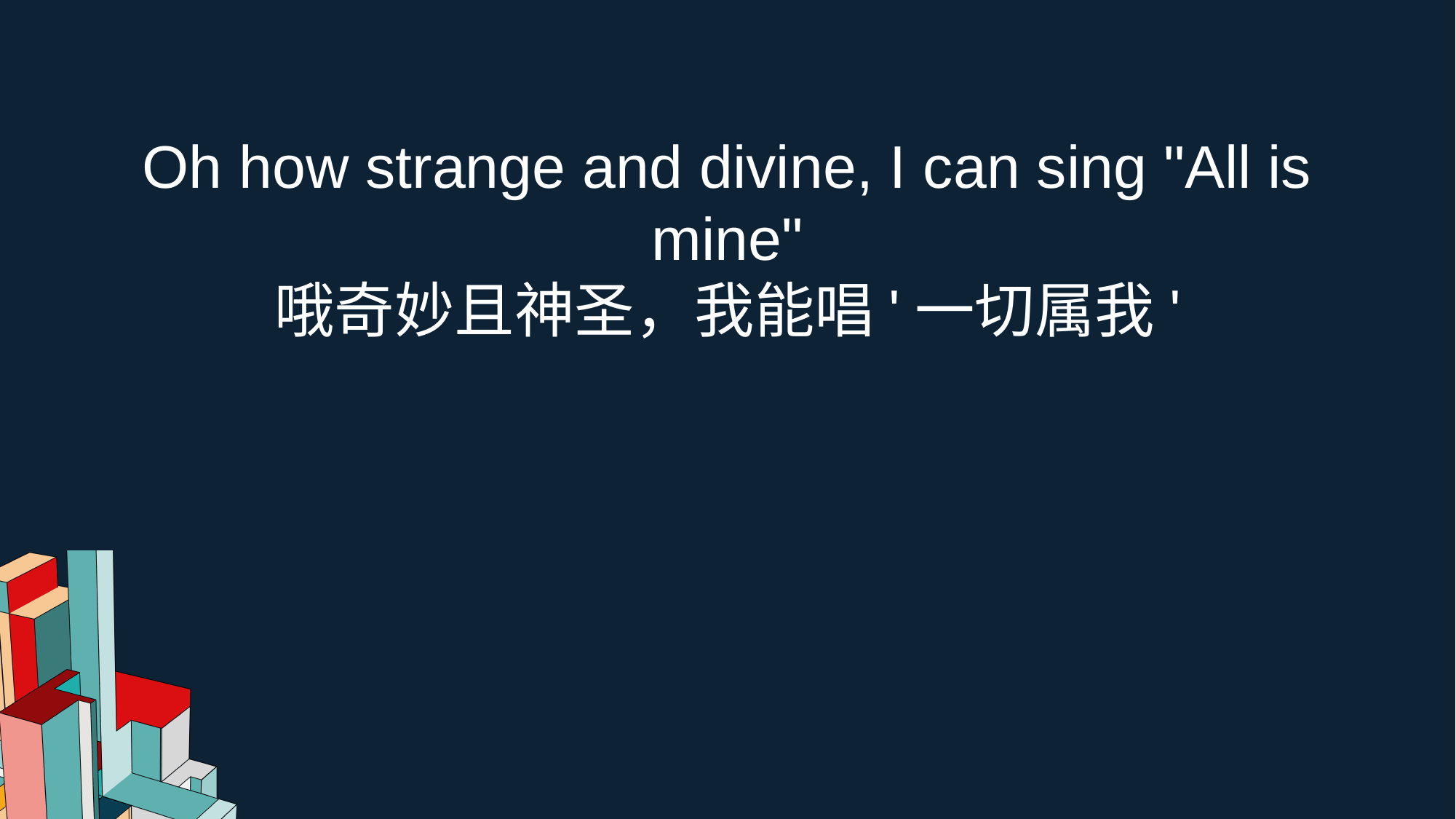

Oh how strange and divine, I can sing "All is mine"
哦奇妙且神圣，我能唱'一切属我'